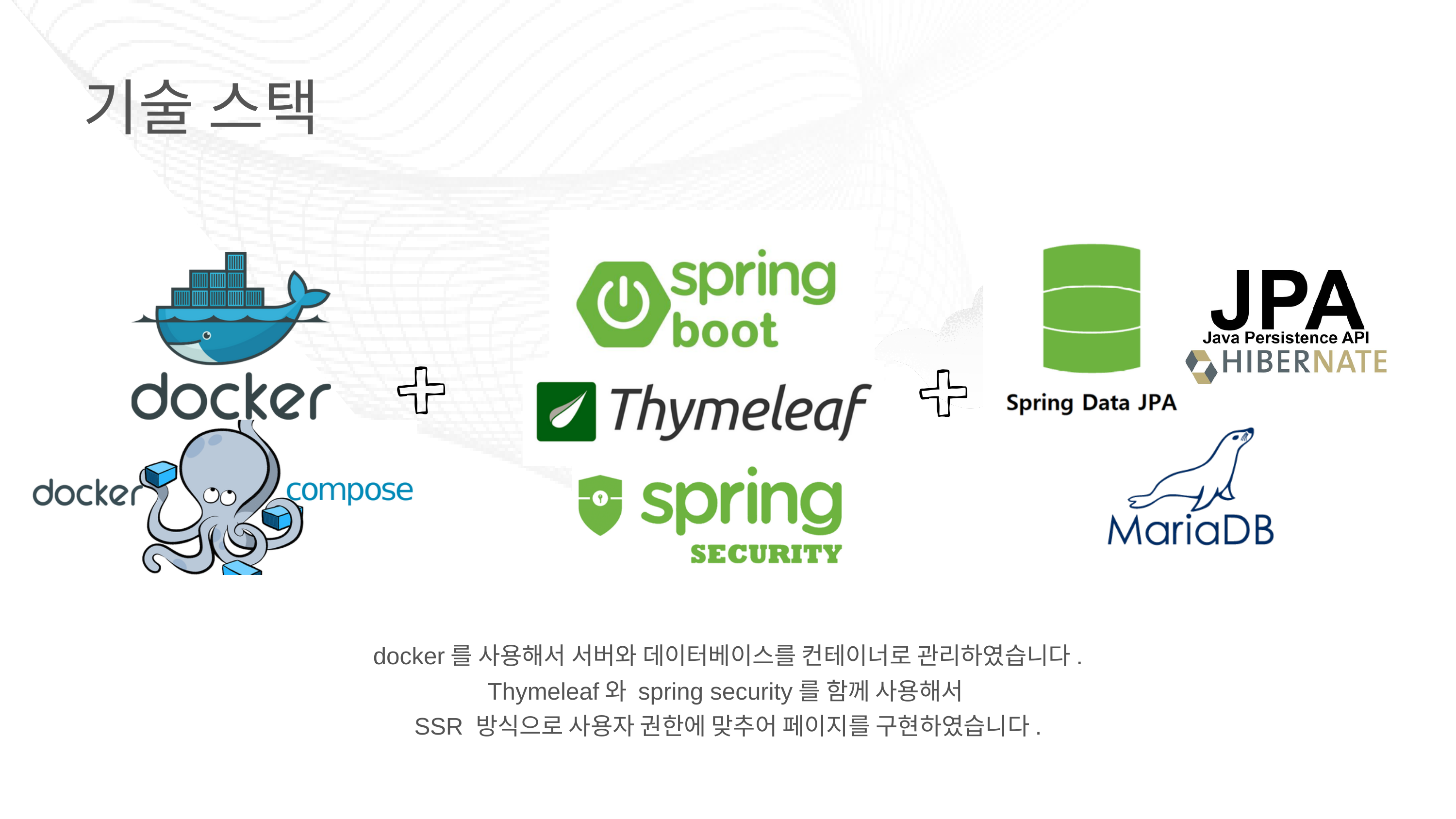

기술 스택

docker를 사용해서 서버와 데이터베이스를 컨테이너로 관리하였습니다.
Thymeleaf와 spring security를 함께 사용해서
SSR 방식으로 사용자 권한에 맞추어 페이지를 구현하였습니다.